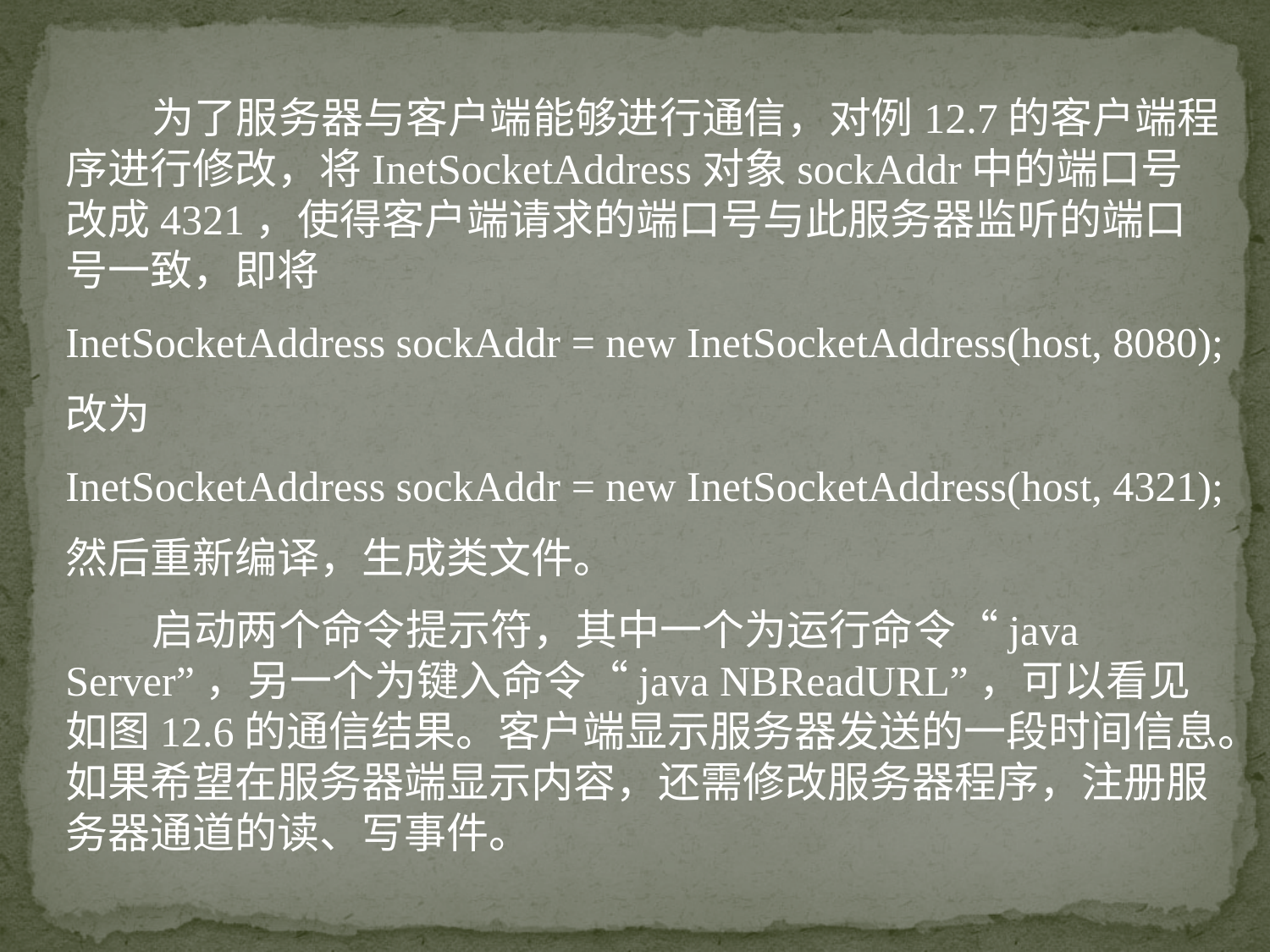

为了服务器与客户端能够进行通信，对例12.7的客户端程序进行修改，将InetSocketAddress对象sockAddr中的端口号改成4321，使得客户端请求的端口号与此服务器监听的端口号一致，即将
InetSocketAddress sockAddr = new InetSocketAddress(host, 8080);
改为
InetSocketAddress sockAddr = new InetSocketAddress(host, 4321);
然后重新编译，生成类文件。
        启动两个命令提示符，其中一个为运行命令“java Server”，另一个为键入命令“java NBReadURL”，可以看见如图12.6的通信结果。客户端显示服务器发送的一段时间信息。如果希望在服务器端显示内容，还需修改服务器程序，注册服务器通道的读、写事件。